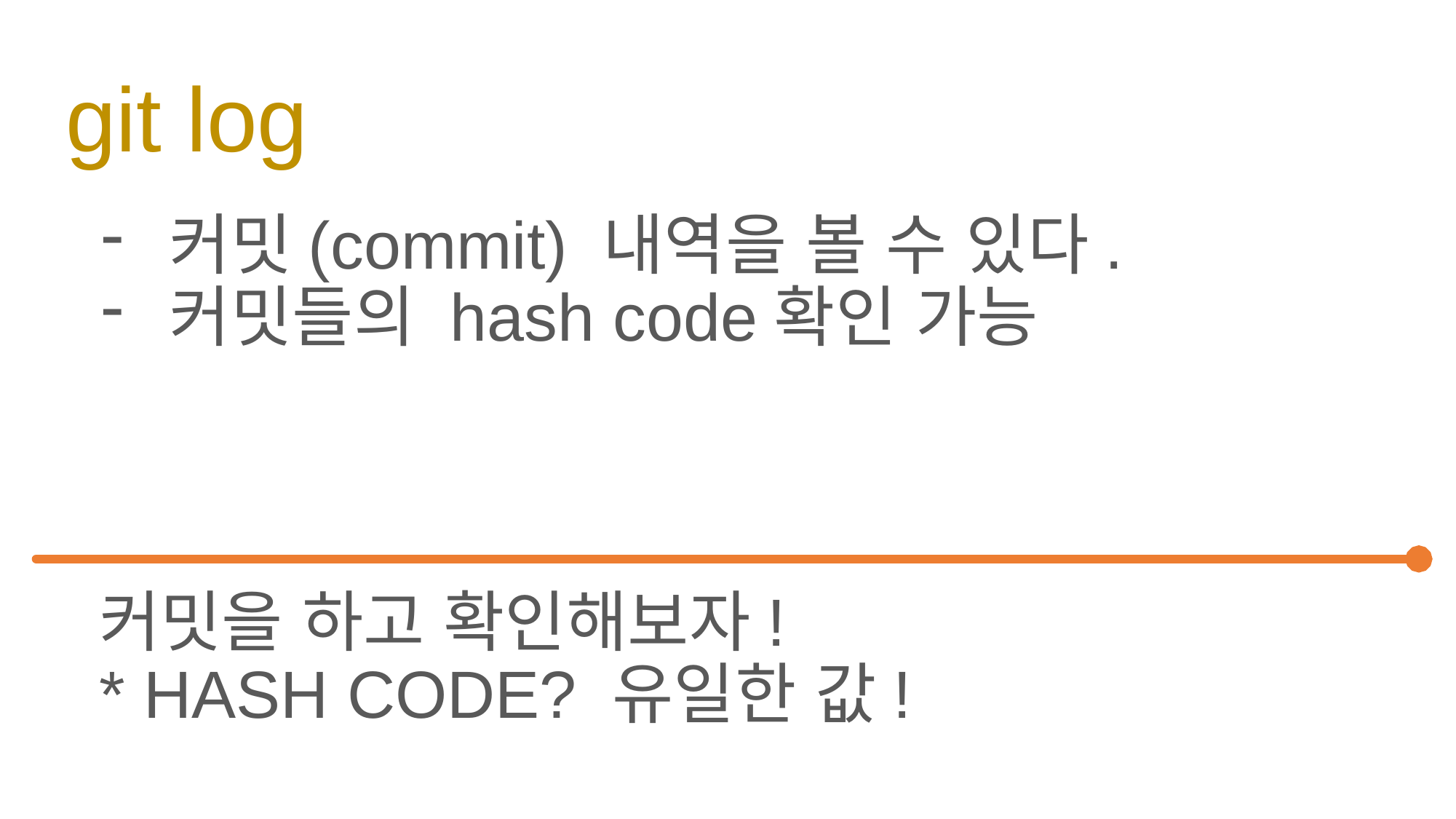

# git log
커밋(commit) 내역을 볼 수 있다.
커밋들의 hash code확인 가능
커밋을 하고 확인해보자!
* HASH CODE? 유일한 값!